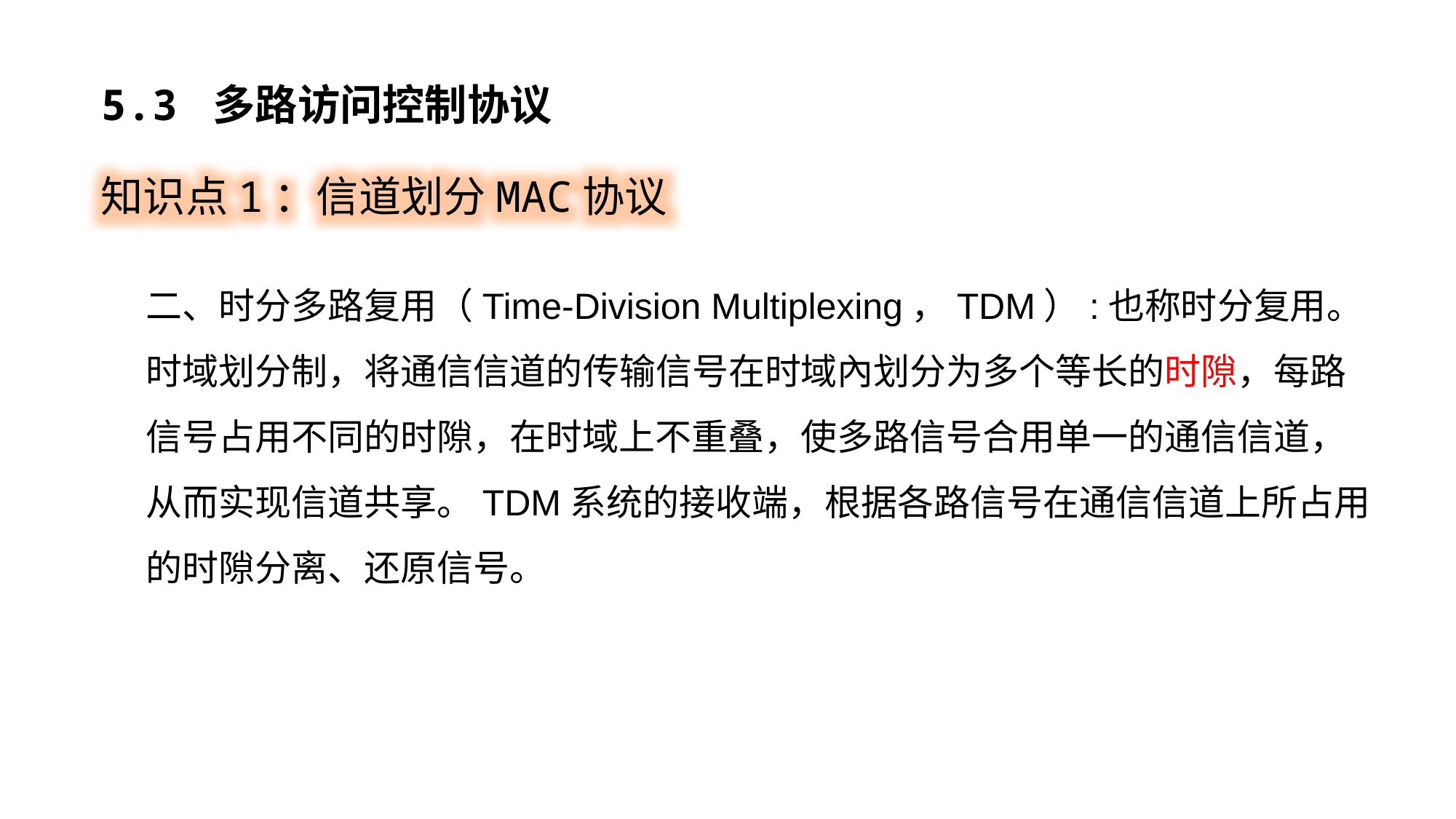

5.3 多路访问控制协议
知识点1：信道划分MAC协议
二、时分多路复用（Time-Division Multiplexing，TDM）:也称时分复用。时域划分制，将通信信道的传输信号在时域內划分为多个等长的时隙，每路信号占用不同的时隙，在时域上不重叠，使多路信号合用单一的通信信道，从而实现信道共享。TDM系统的接收端，根据各路信号在通信信道上所占用的时隙分离、还原信号。